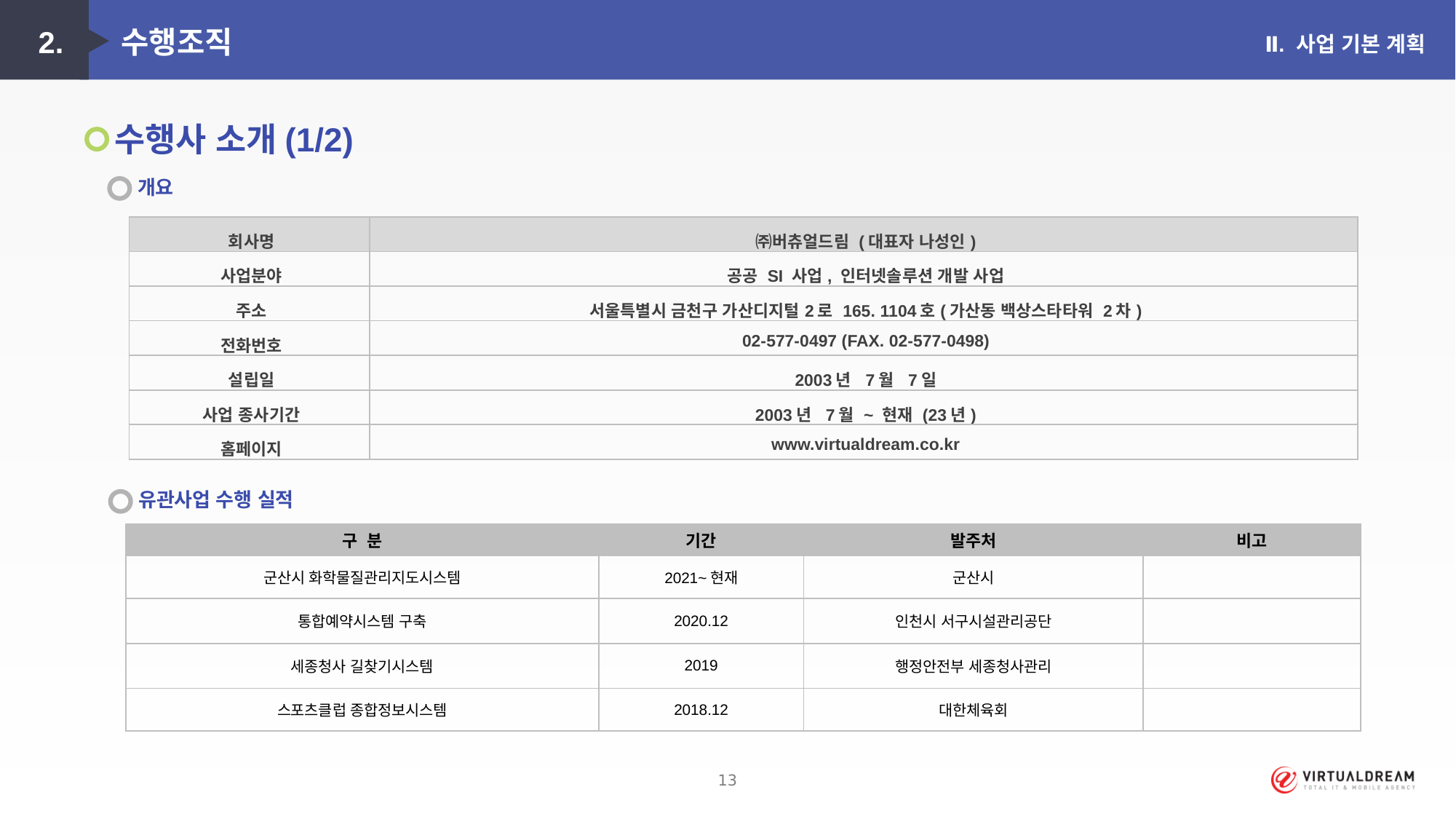

2.      수행조직
Ⅱ. 사업 기본 계획
수행사 소개(1/2)

개요

| 회사명 | ㈜버츄얼드림 (대표자 나성인) |
| --- | --- |
| 사업분야 | 공공 SI 사업, 인터넷솔루션 개발 사업 |
| 주소 | 서울특별시 금천구 가산디지털2로 165. 1104호(가산동 백상스타타워 2차) |
| 전화번호 | 02-577-0497 (FAX. 02-577-0498) |
| 설립일 | 2003년 7월 7일 |
| 사업 종사기간 | 2003년 7월 ~ 현재 (23년) |
| 홈페이지 | www.virtualdream.co.kr |
유관사업 수행 실적

| 구 분 | 기간 | 발주처 | 비고 |
| --- | --- | --- | --- |
| 군산시 화학물질관리지도시스템 | 2021~현재 | 군산시 |  |
| 통합예약시스템 구축 | 2020.12 | 인천시 서구시설관리공단 |  |
| 세종청사 길찾기시스템 | 2019 | 행정안전부 세종청사관리 |  |
| 스포츠클럽 종합정보시스템 | 2018.12 | 대한체육회 |  |